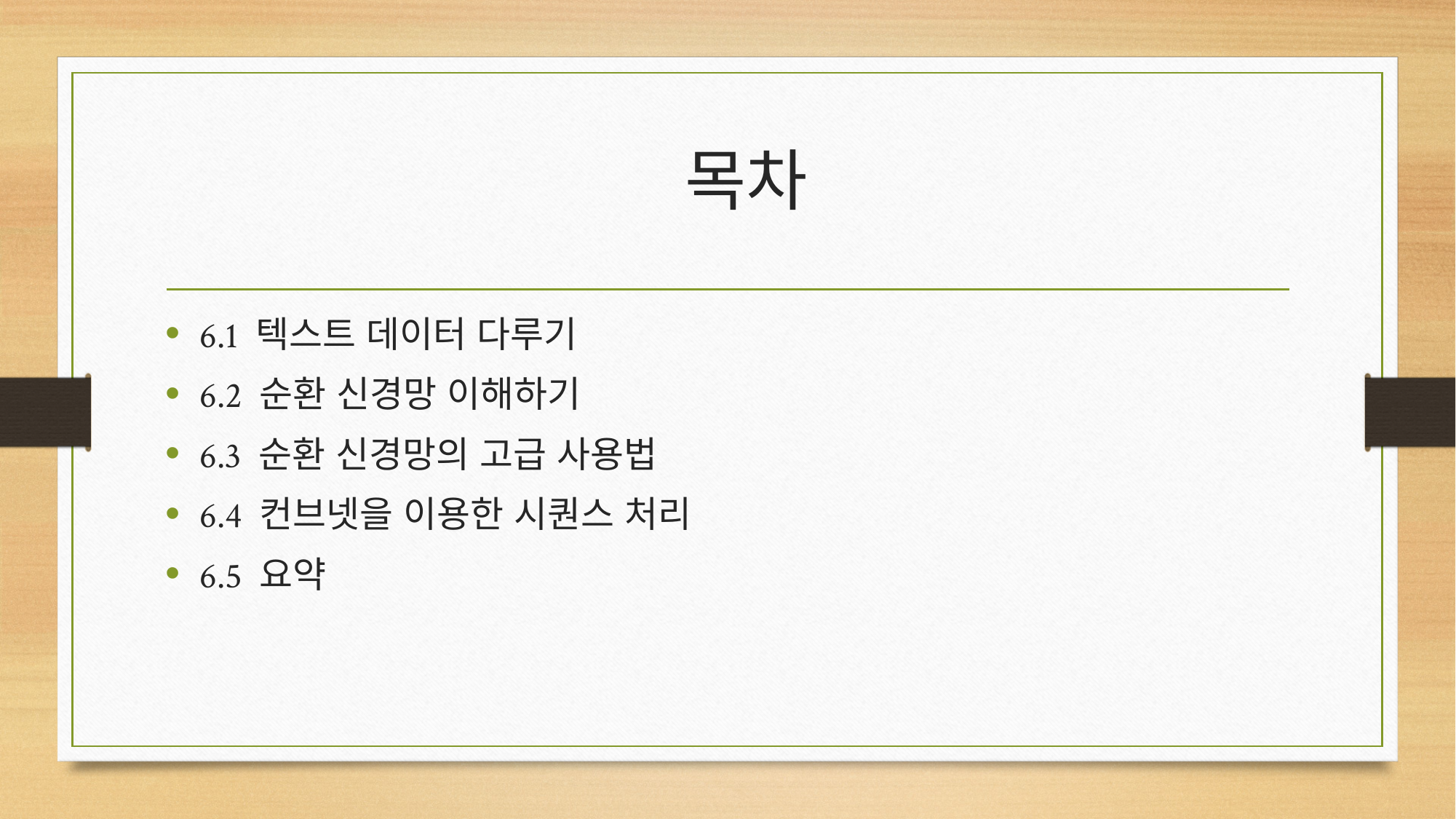

# 목차
6.1 텍스트 데이터 다루기
6.2 순환 신경망 이해하기
6.3 순환 신경망의 고급 사용법
6.4 컨브넷을 이용한 시퀀스 처리
6.5 요약